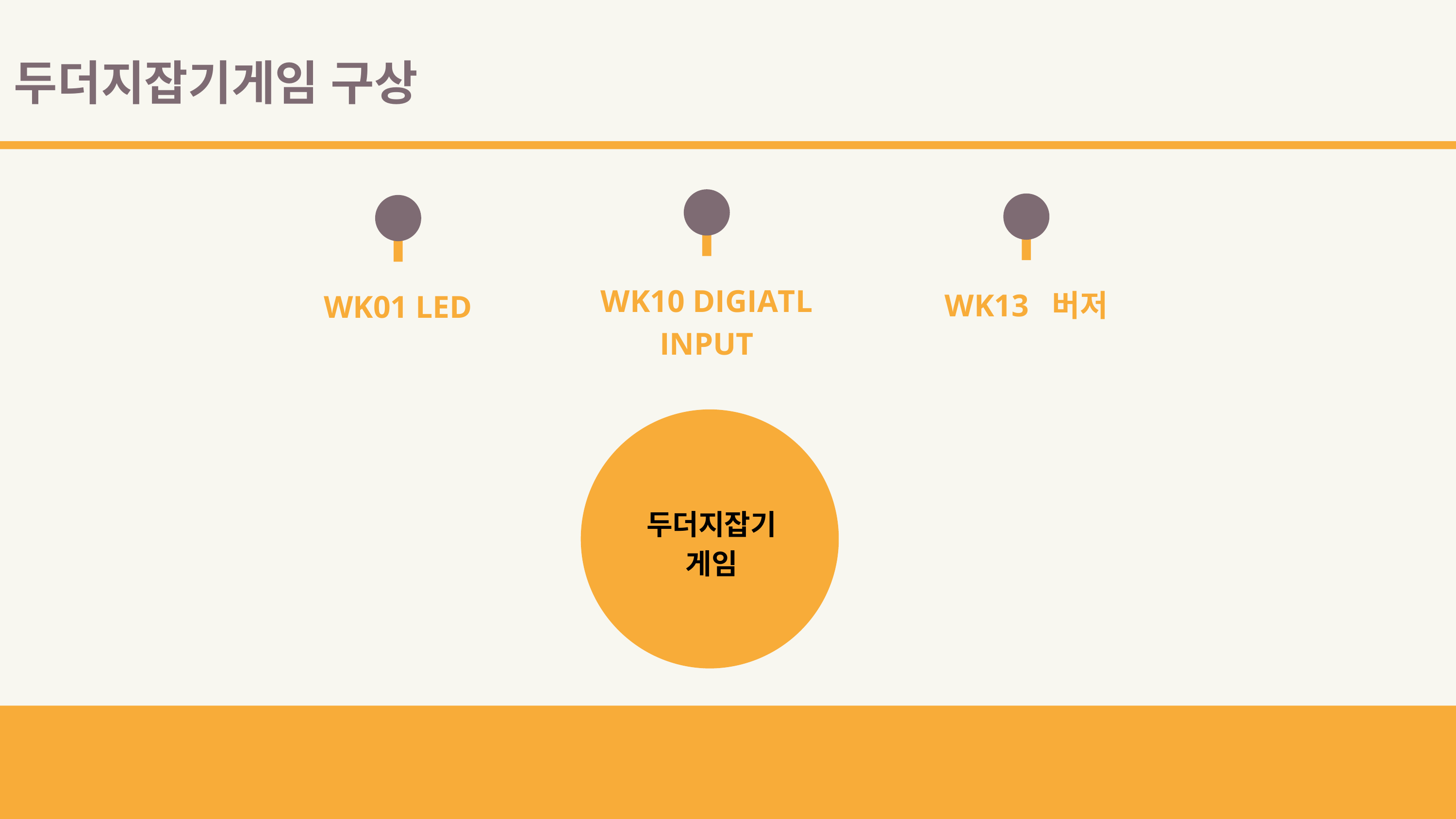

두더지잡기게임 구상

WK10 DIGIATL
INPUT

WK13  버저

WK01 LED

두더지잡기
게임